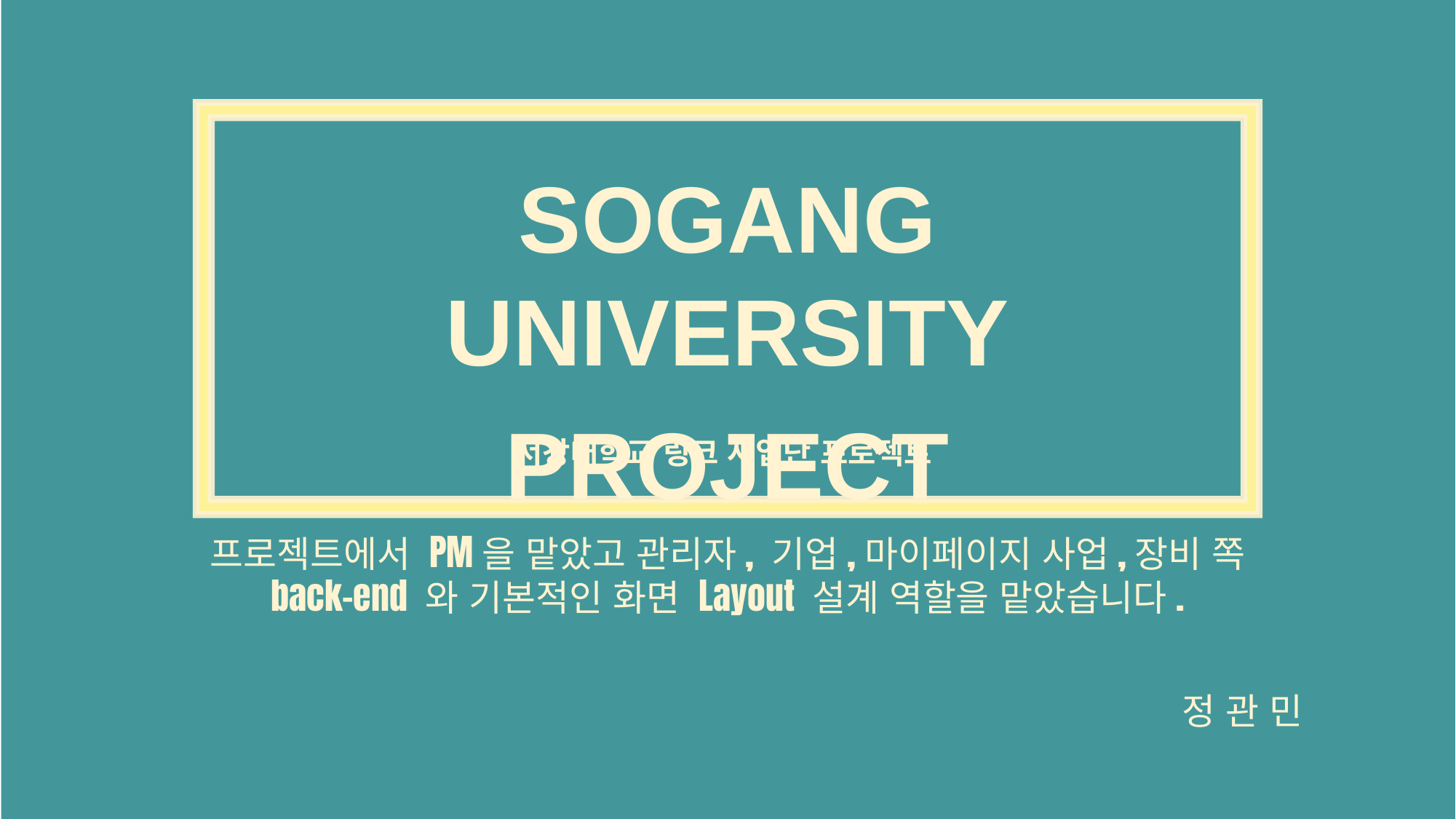

SOGANG UNIVERSITY

PROJECT
서강대학교 링크 사업단 프로젝트
프로젝트에서 PM을 맡았고 관리자, 기업,마이페이지 사업,장비 쪽 back-end 와 기본적인 화면 Layout 설계 역할을 맡았습니다.

정 관 민